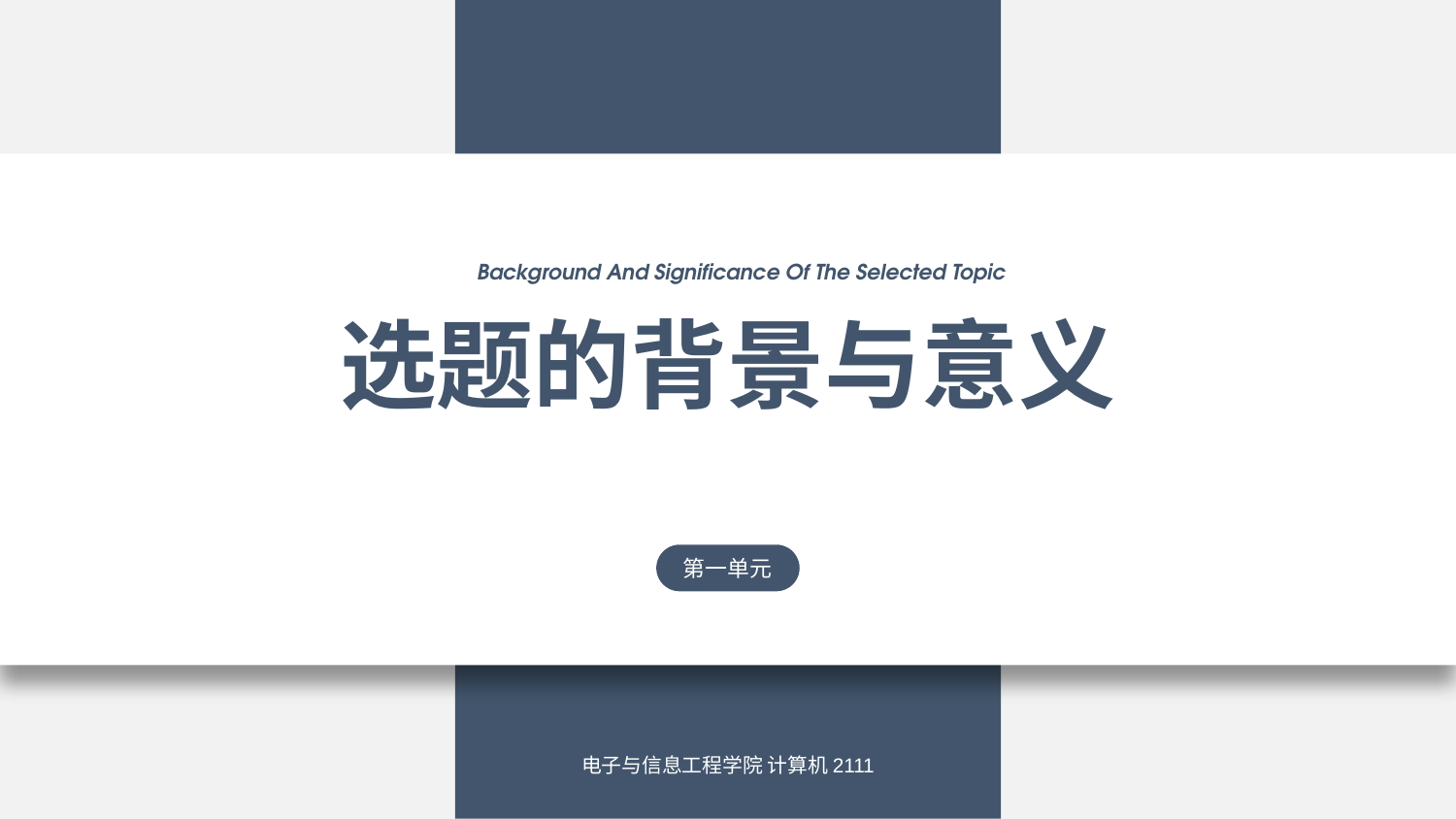

Background And Significance Of The Selected Topic
选题的背景与意义
第一单元
电子与信息工程学院 计算机2111